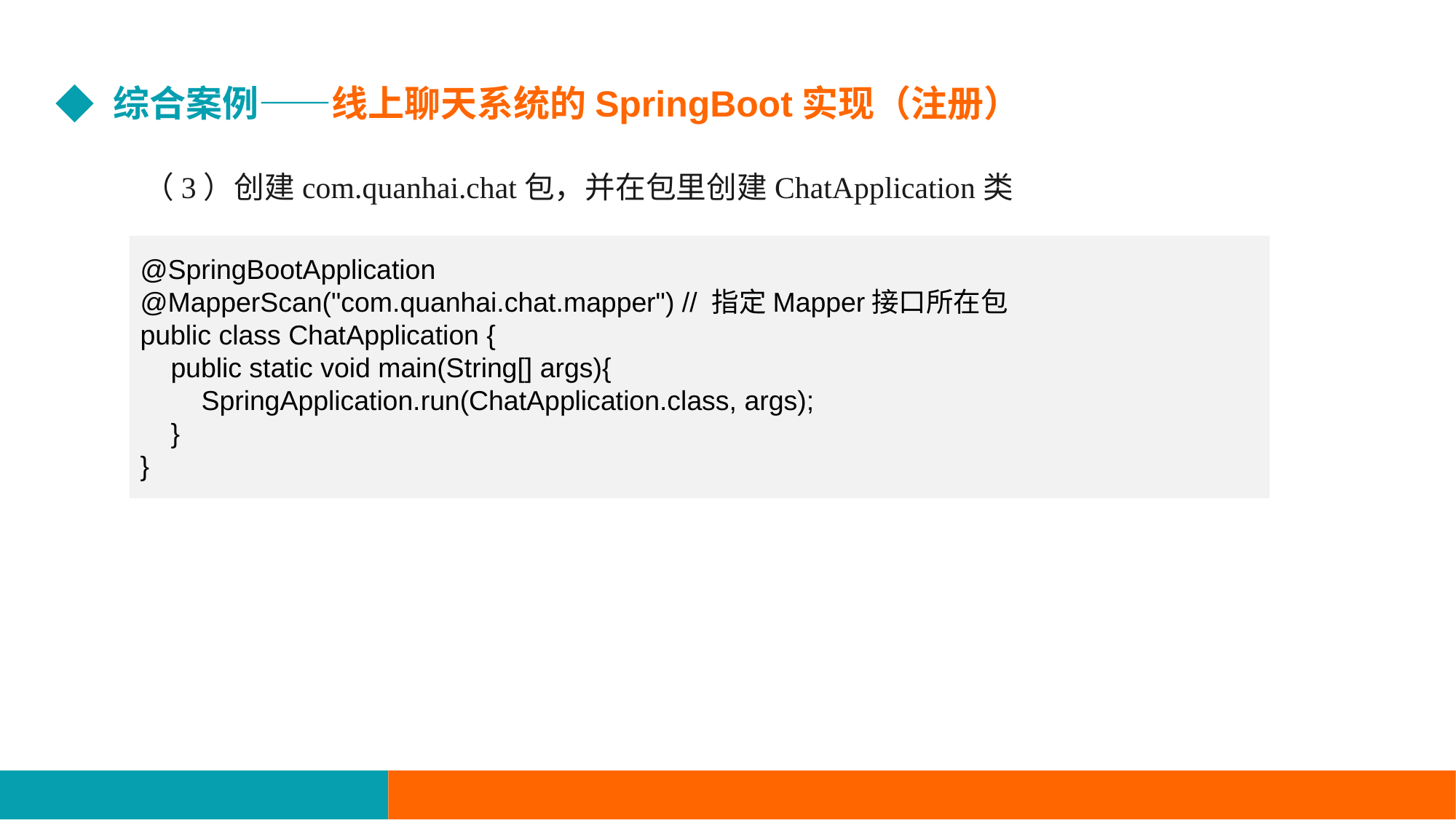

综合案例——线上聊天系统的SpringBoot实现（注册）
（3）创建com.quanhai.chat包，并在包里创建ChatApplication类
@SpringBootApplication
@MapperScan("com.quanhai.chat.mapper") // 指定Mapper接口所在包
public class ChatApplication {
    public static void main(String[] args){
        SpringApplication.run(ChatApplication.class, args);
    }
}